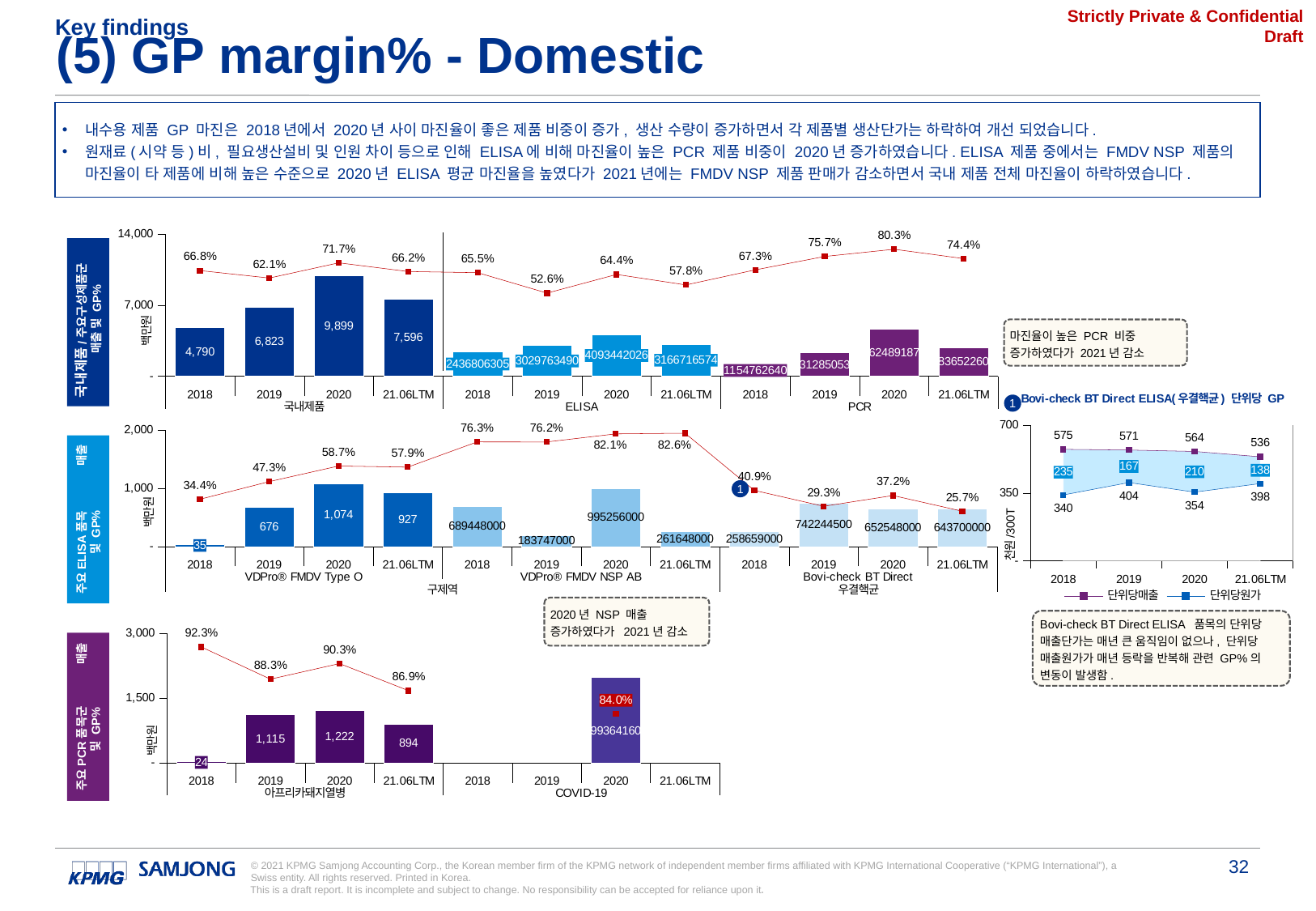

Key findings
(5) GP margin% - Domestic
내수용 제품 GP 마진은 2018년에서 2020년 사이 마진율이 좋은 제품 비중이 증가, 생산 수량이 증가하면서 각 제품별 생산단가는 하락하여 개선 되었습니다.
원재료(시약 등)비, 필요생산설비 및 인원 차이 등으로 인해 ELISA에 비해 마진율이 높은 PCR 제품 비중이 2020년 증가하였습니다. ELISA 제품 중에서는 FMDV NSP 제품의 마진율이 타 제품에 비해 높은 수준으로 2020년 ELISA 평균 마진율을 높였다가 2021년에는 FMDV NSP 제품 판매가 감소하면서 국내 제품 전체 마진율이 하락하였습니다.

### Chart

| Category | 국내제품 | ELISA | PCR | GP% |
|---|---|---|---|---|
| 2018 | 4790175236.0 | None | None | 0.6682589486418866 |
| 2019 | 6823215998.0 | None | None | 0.6210688341635593 |
| 2020 | 9899129134.0 | None | None | 0.7174590653305628 |
| 21.06LTM | 7595729610.0 | None | None | 0.662378745599138 |
| 2018 | None | 2436806305.0 | None | 0.6551276065251656 |
| 2019 | None | 3029763490.0 | None | 0.5258911247655916 |
| 2020 | None | 4093442026.0 | None | 0.6440124748169955 |
| 21.06LTM | None | 3166716574.0 | None | 0.5777847987106428 |
| 2018 | None | None | 1154762640.0 | 0.67285043343626 |
| 2019 | None | None | 2312850531.0 | 0.7573895267098959 |
| 2020 | None | None | 4624891876.0 | 0.8032011557337009 |
| 21.06LTM | None | None | 2836522600.0 | 0.7441194195070745 |
국내제품/주요구성제품군        매출 및 GP%
마진율이 높은 PCR 비중 증가하였다가 2021년 감소

### Chart: Bovi-check BT Direct ELISA(우결핵균) 단위당 GP

| Category | 단위당원가 | 단위당GP | 단위당매출 | 단위당원가 |
|---|---|---|---|---|
| 2018 | 339761.52222222224 | 235036.25555555552 | 574797.7777777778 | 339761.52222222224 |
| 2019 | 403616.9446153846 | 167340.36307692312 | 570957.3076923077 | 403616.9446153846 |
| 2020 | 354324.7934312878 | 209675.2065687122 | 564000.0 | 354324.7934312878 |
| 21.06LTM | 398378.86083333334 | 138037.8058333333 | 536416.6666666666 | 398378.86083333334 |
1
Source: KPMG Analysis

### Chart

| Category |  |  |  |  |
|---|---|---|---|---|
| 2018 | 34560000.0 | None | None | 0.3444203125 |
| 2019 | 676102500.0 | None | None | 0.4732351573910761 |
| 2020 | 1074063000.0 | None | None | 0.5868974008042359 |
| 21.06LTM | 927366500.0 | None | None | 0.578681155724301 |
| 2018 | None | 689448000.0 | None | 0.7627962626448717 |
| 2019 | None | 183747000.0 | None | 0.7622321838284213 |
| 2020 | None | 995256000.0 | None | 0.8212151982036241 |
| 21.06LTM | None | 261648000.0 | None | 0.8261000105456626 |
| 2018 | None | None | 258659000.0 | 0.40890251257447063 |
| 2019 | None | None | 742244500.0 | 0.2930873479022074 |
| 2020 | None | None | 652548000.0 | 0.37176455065374503 |
| 21.06LTM | None | None | 643700000.0 | 0.25733317849930093 |
주요ELISA품목              매출 및 GP%
1
Source: KPMG Analysis

### Chart

| Category |  |  |  |
|---|---|---|---|
| 2018 | 23746440.0 | None | 0.923156980162079 |
| 2019 | 1115082240.0 | None | 0.883419946468562 |
| 2020 | 1221608640.0 | None | 0.9026532071059858 |
| 21.06LTM | 894497500.0 | None | 0.869187429620335 |
| 2018 | None | None | None |
| 2019 | None | None | None |
| 2020 | None | 1993641600.0 | 0.8403683741350502 |
| 21.06LTM | None | None | None |
2020년 NSP 매출 증가하였다가  2021년 감소
Bovi-check BT Direct ELISA  품목의 단위당 매출단가는 매년 큰 움직임이 없으나, 단위당 매출원가가 매년 등락을 반복해 관련 GP%의 변동이 발생함.
주요PCR품목군             매출 및 GP%
Source: KPMG Analysis